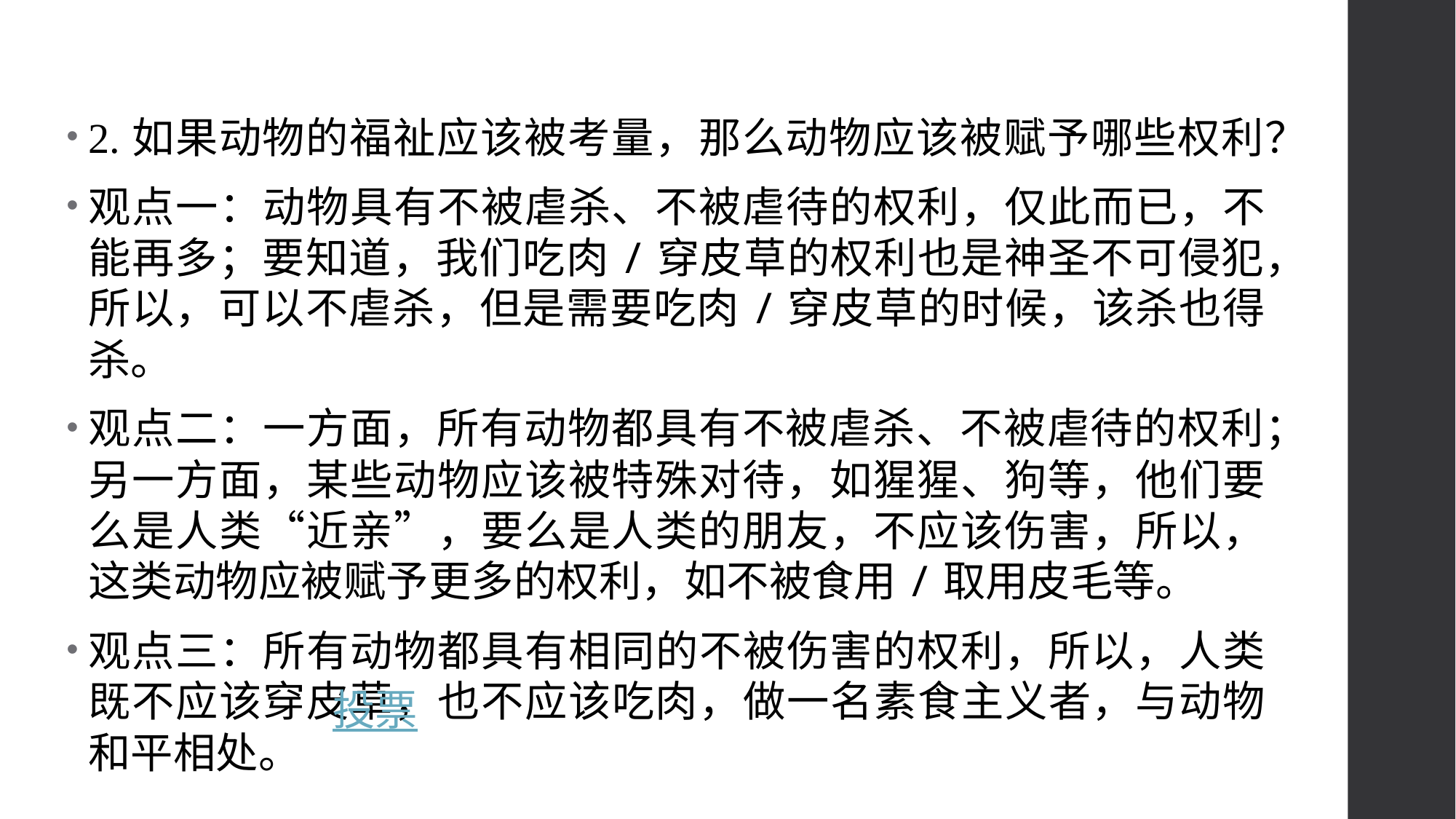

2.如果动物的福祉应该被考量，那么动物应该被赋予哪些权利？
观点一：动物具有不被虐杀、不被虐待的权利，仅此而已，不能再多；要知道，我们吃肉/穿皮草的权利也是神圣不可侵犯，所以，可以不虐杀，但是需要吃肉/穿皮草的时候，该杀也得杀。
观点二：一方面，所有动物都具有不被虐杀、不被虐待的权利；另一方面，某些动物应该被特殊对待，如猩猩、狗等，他们要么是人类“近亲”，要么是人类的朋友，不应该伤害，所以，这类动物应被赋予更多的权利，如不被食用/取用皮毛等。
观点三：所有动物都具有相同的不被伤害的权利，所以，人类既不应该穿皮草，也不应该吃肉，做一名素食主义者，与动物和平相处。
投票